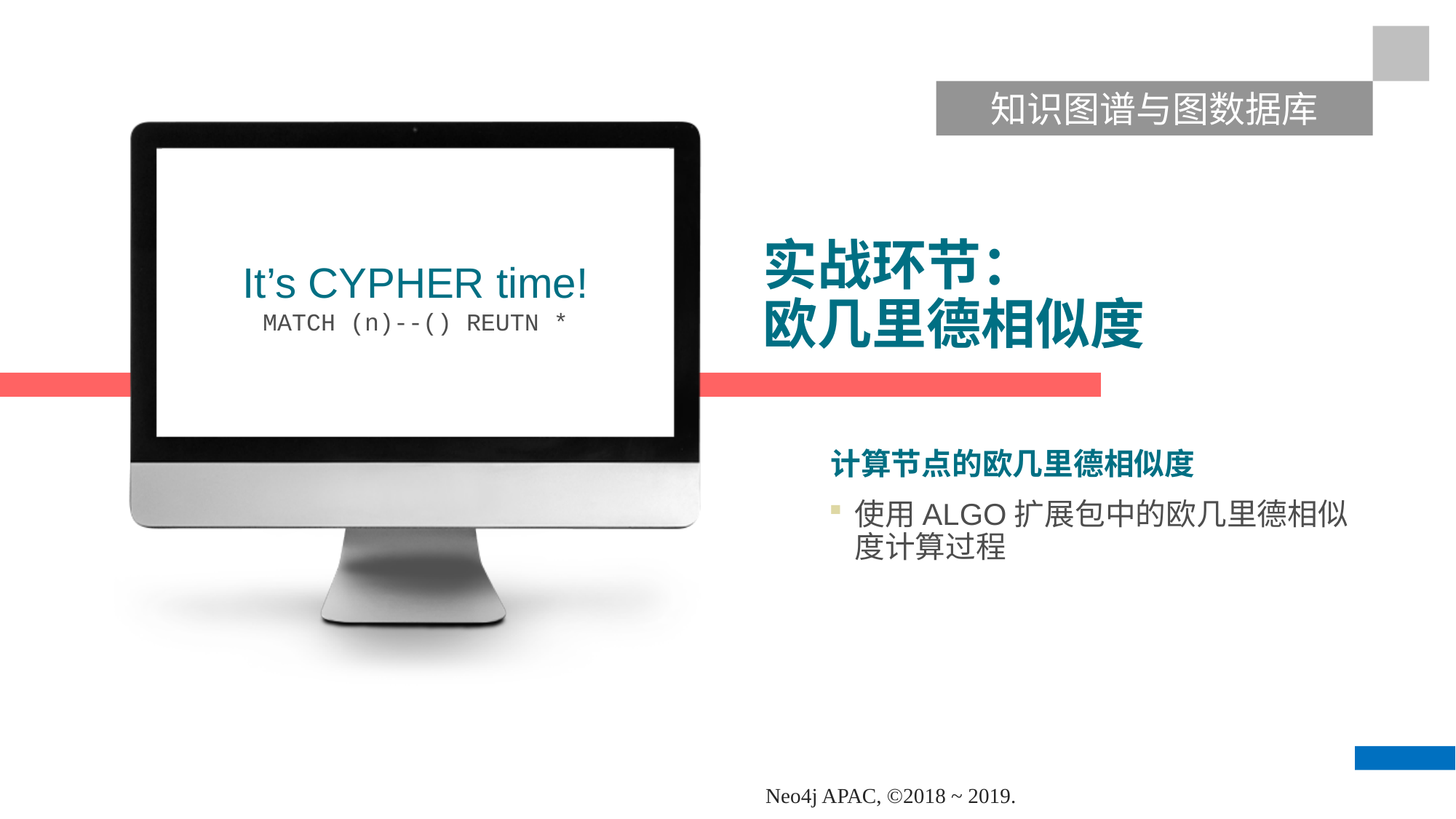

知识图谱与图数据库

It’s CYPHER time!
MATCH (n)--() REUTN *

# 实战环节： 欧几里德相似度
计算节点的欧几里德相似度
使用ALGO扩展包中的欧几里德相似度计算过程